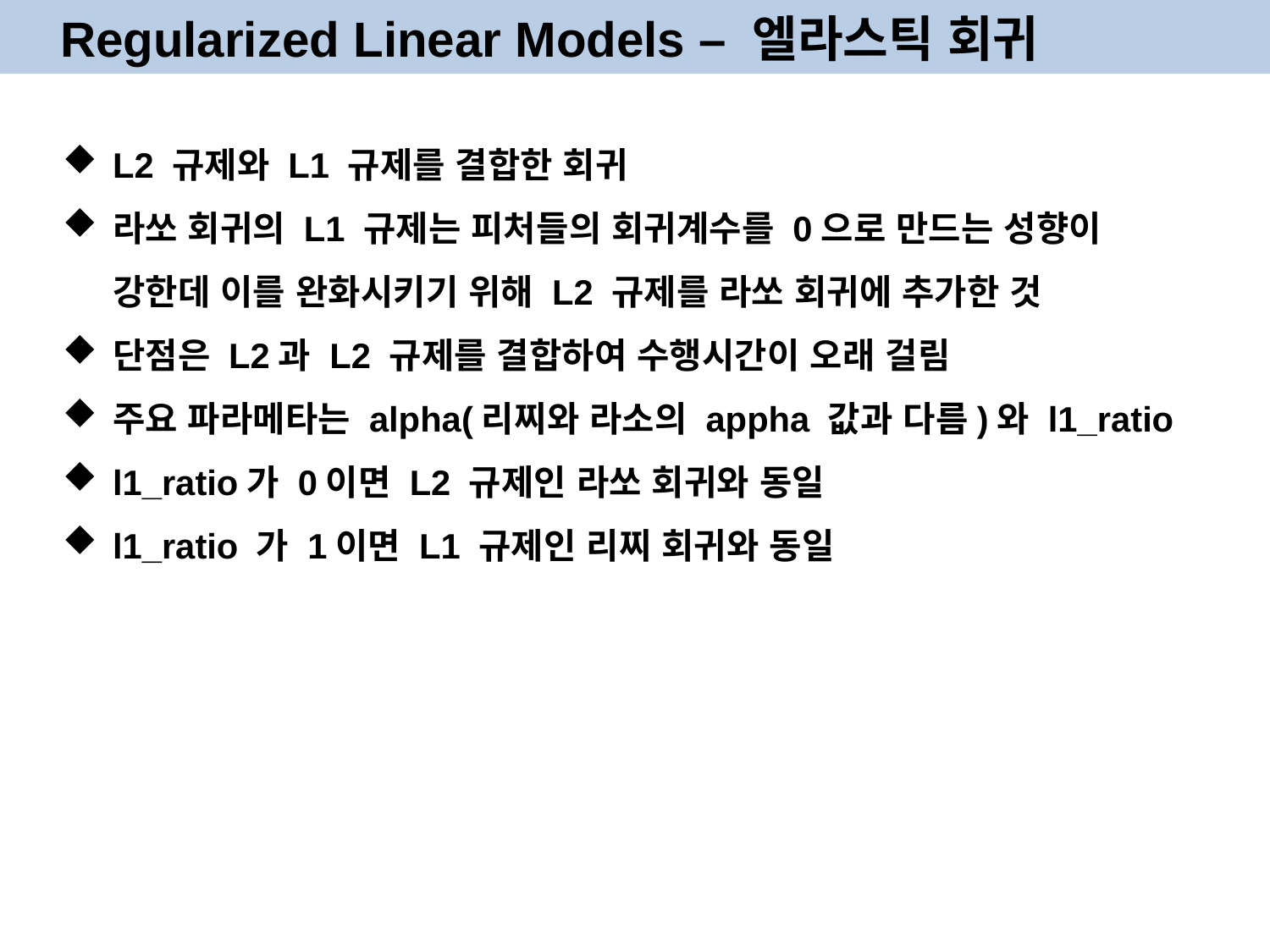

Regularized Linear Models – 엘라스틱 회귀
L2 규제와 L1 규제를 결합한 회귀
라쏘 회귀의 L1 규제는 피처들의 회귀계수를 0으로 만드는 성향이 강한데 이를 완화시키기 위해 L2 규제를 라쏘 회귀에 추가한 것
단점은 L2과 L2 규제를 결합하여 수행시간이 오래 걸림
주요 파라메타는 alpha(리찌와 라소의 appha 값과 다름)와 l1_ratio
l1_ratio가 0이면 L2 규제인 라쏘 회귀와 동일
l1_ratio 가 1이면 L1 규제인 리찌 회귀와 동일